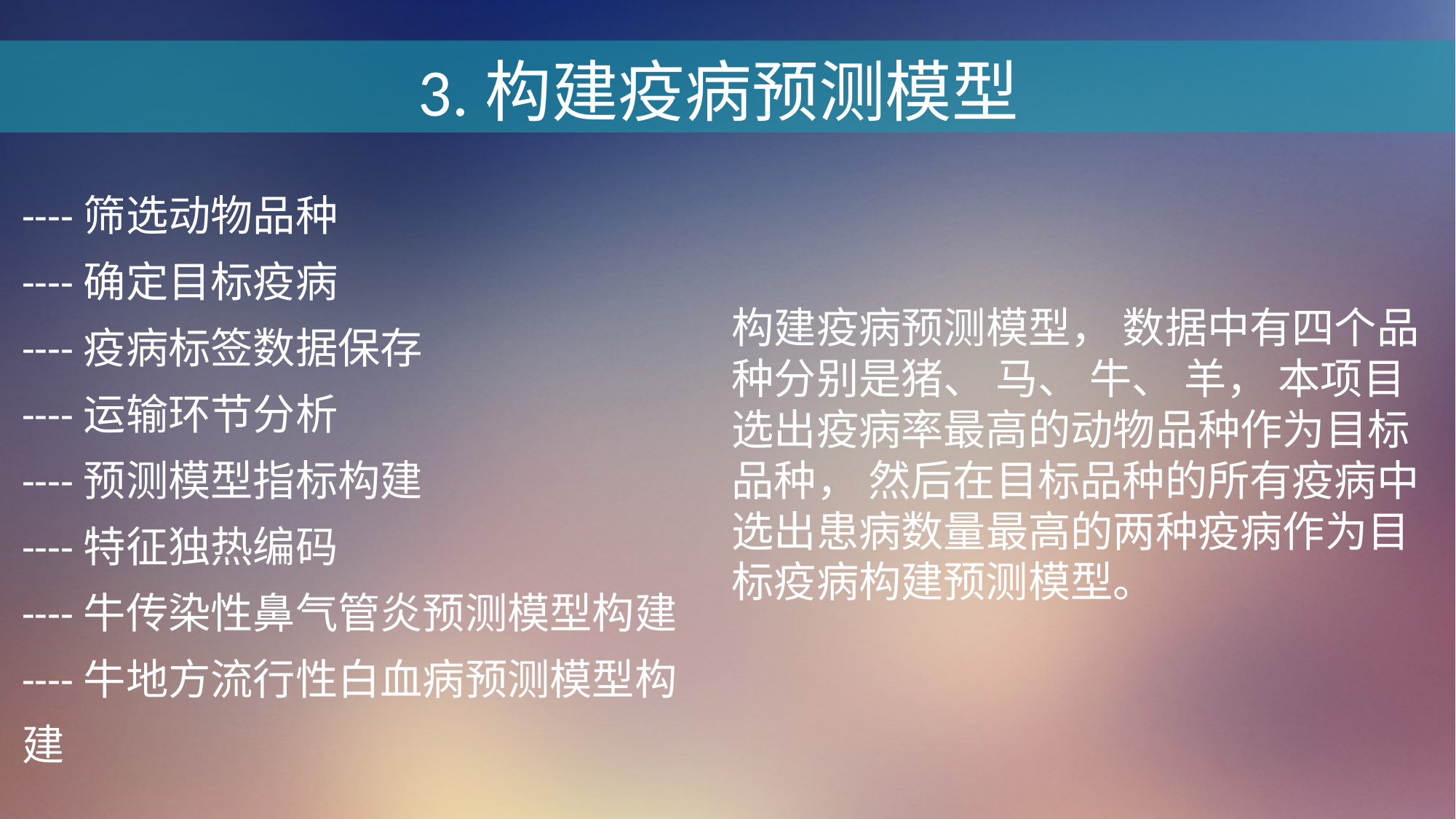

3.构建疫病预测模型

----筛选动物品种
----确定目标疫病
----疫病标签数据保存
----运输环节分析
----预测模型指标构建
----特征独热编码
----牛传染性鼻气管炎预测模型构建
----牛地方流行性白血病预测模型构建

构建疫病预测模型， 数据中有四个品种分别是猪、 马、 牛、 羊， 本项目选出疫病率最高的动物品种作为目标品种， 然后在目标品种的所有疫病中选出患病数量最高的两种疫病作为目标疫病构建预测模型。